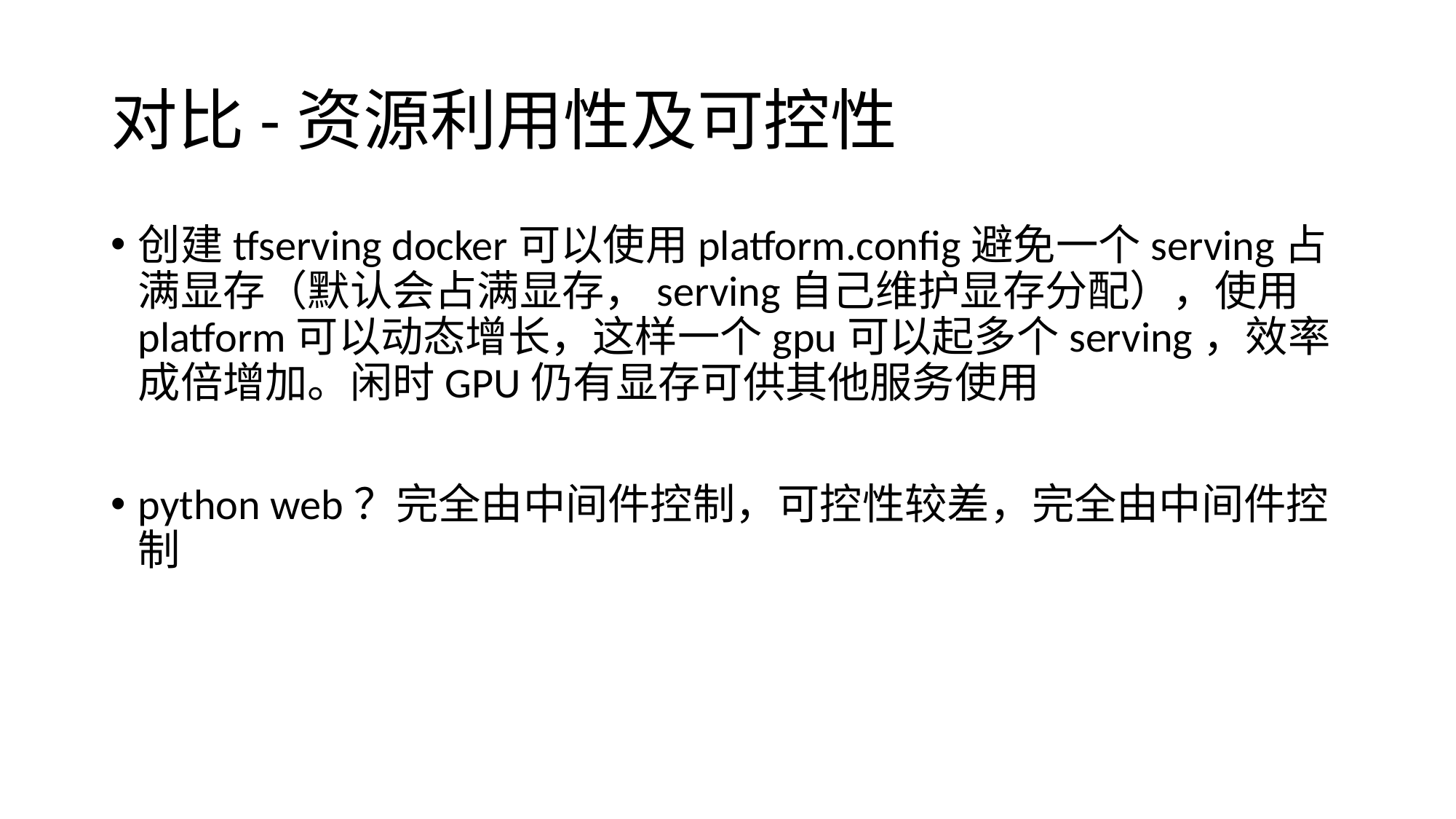

# 对比-资源利用性及可控性
创建tfserving docker可以使用platform.config避免一个serving占满显存（默认会占满显存，serving自己维护显存分配），使用platform可以动态增长，这样一个gpu可以起多个serving，效率成倍增加。闲时GPU仍有显存可供其他服务使用

python web？完全由中间件控制，可控性较差，完全由中间件控制